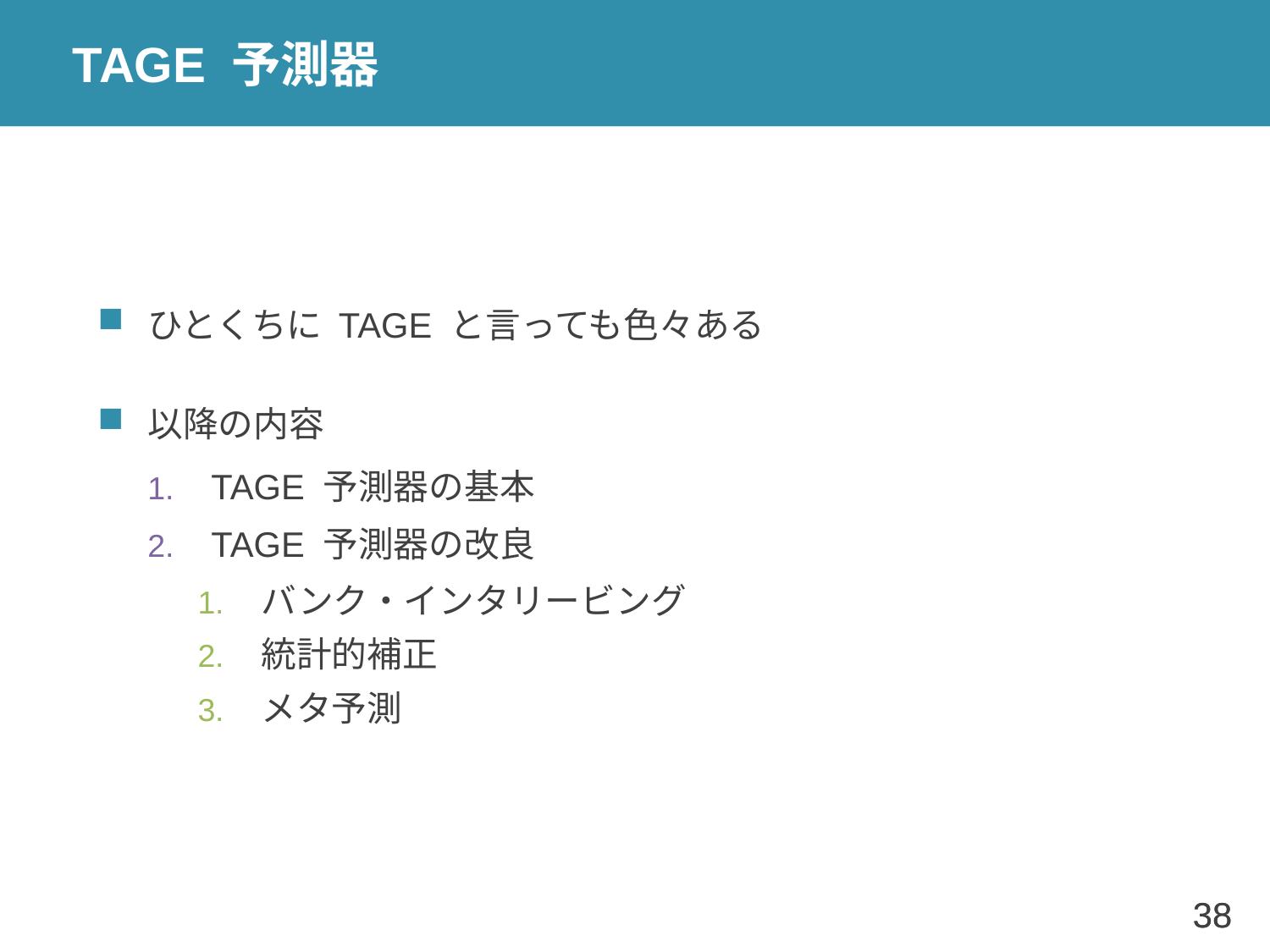

# TAGE 予測器
ひとくちに TAGE と言っても色々ある
以降の内容
TAGE 予測器の基本
TAGE 予測器の改良
バンク・インタリービング
統計的補正
メタ予測